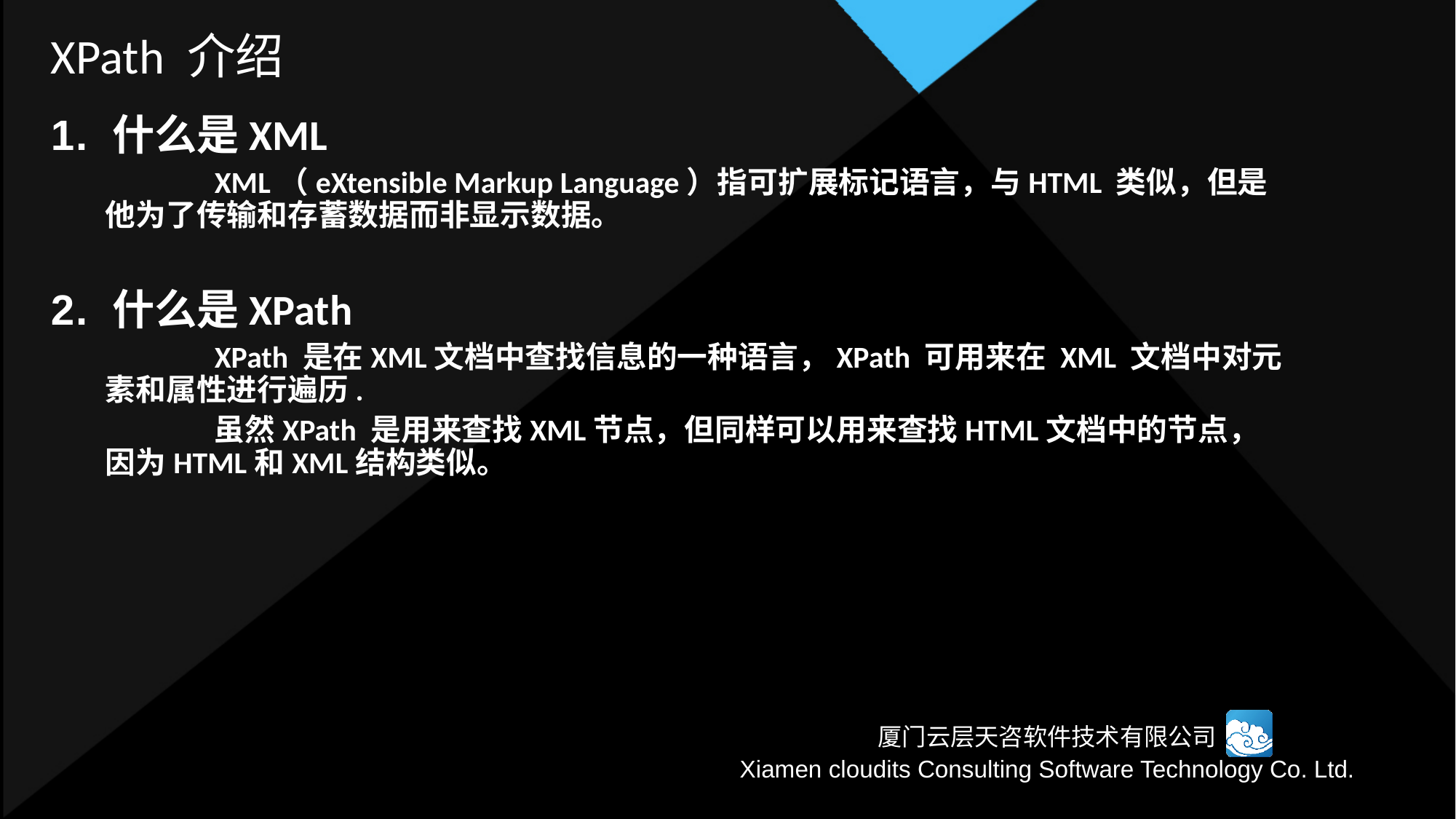

# XPath 介绍
什么是XML
	XML（eXtensible Markup Language）指可扩展标记语言，与HTML 类似，但是他为了传输和存蓄数据而非显示数据。

什么是XPath
	XPath 是在XML文档中查找信息的一种语言，XPath 可用来在 XML 文档中对元素和属性进行遍历.
	虽然XPath 是用来查找XML节点，但同样可以用来查找HTML文档中的节点，因为HTML和XML结构类似。